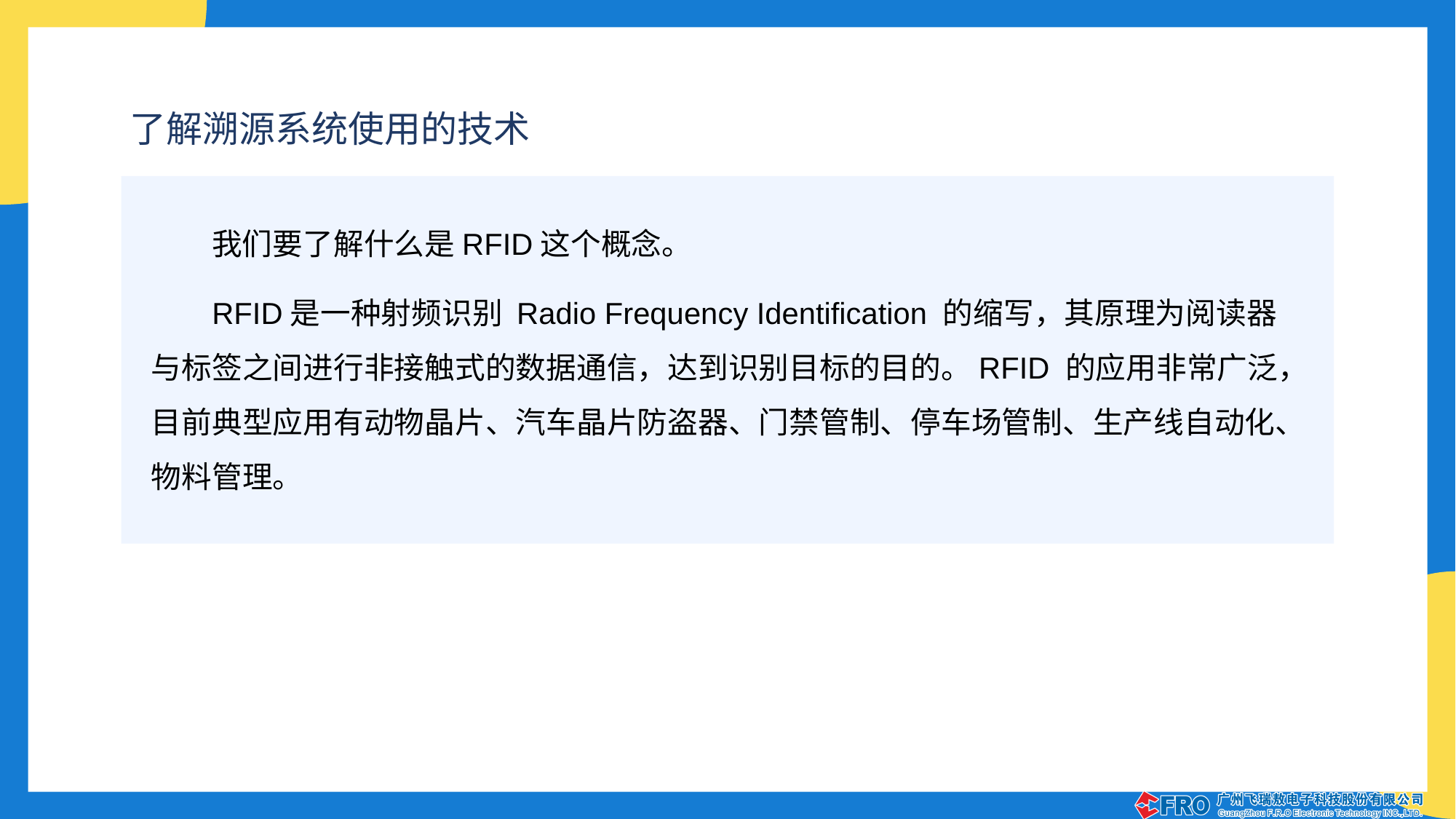

了解溯源系统使用的技术
我们要了解什么是RFID这个概念。
RFID是一种射频识别 Radio Frequency Identification 的缩写，其原理为阅读器与标签之间进行非接触式的数据通信，达到识别目标的目的。RFID 的应用非常广泛，目前典型应用有动物晶片、汽车晶片防盗器、门禁管制、停车场管制、生产线自动化、物料管理。